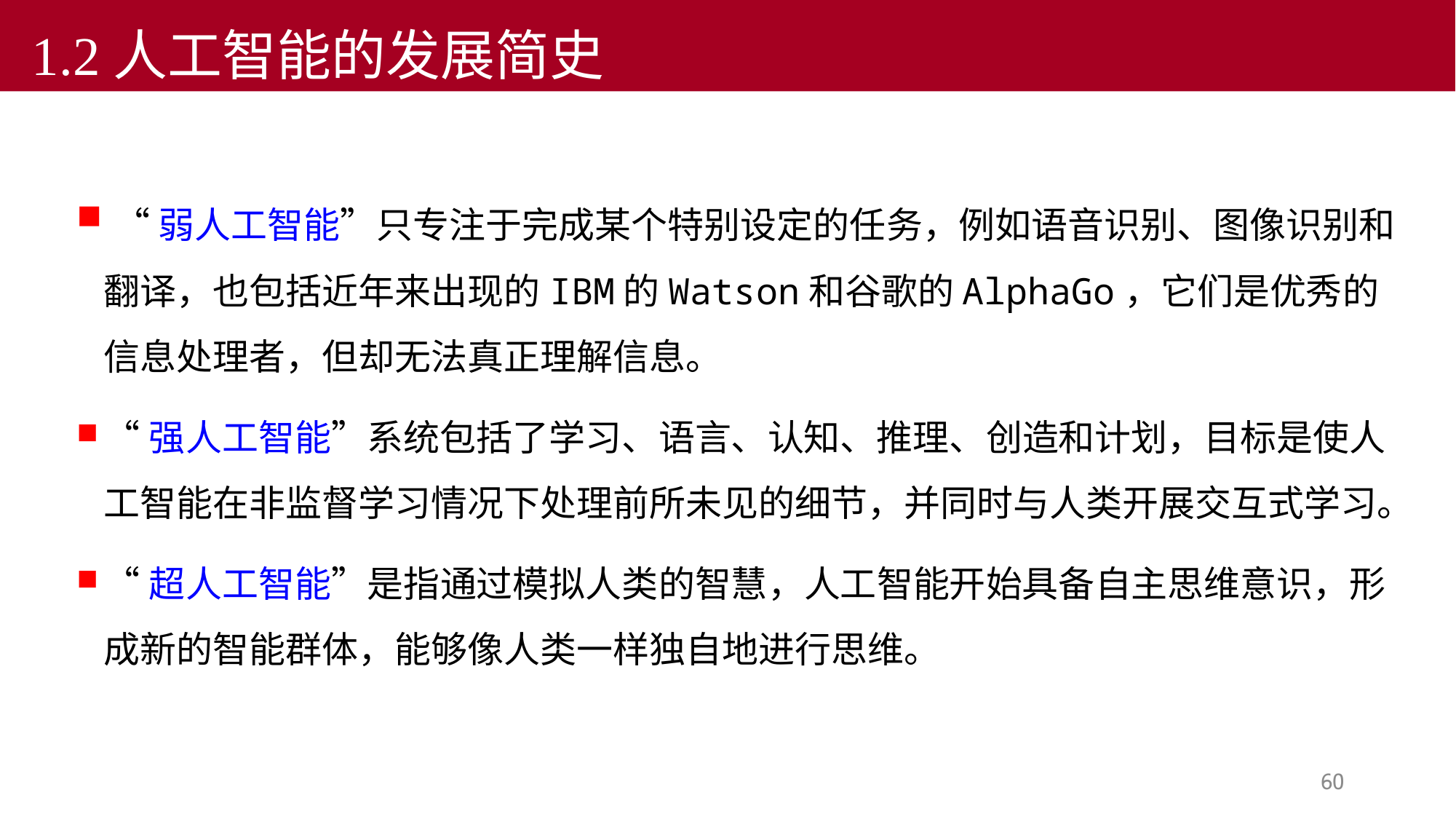

1.2人工智能的发展简史
 “弱人工智能”只专注于完成某个特别设定的任务，例如语音识别、图像识别和翻译，也包括近年来出现的IBM的Watson和谷歌的AlphaGo，它们是优秀的信息处理者，但却无法真正理解信息。
“强人工智能”系统包括了学习、语言、认知、推理、创造和计划，目标是使人工智能在非监督学习情况下处理前所未见的细节，并同时与人类开展交互式学习。
“超人工智能”是指通过模拟人类的智慧，人工智能开始具备自主思维意识，形成新的智能群体，能够像人类一样独自地进行思维。

60